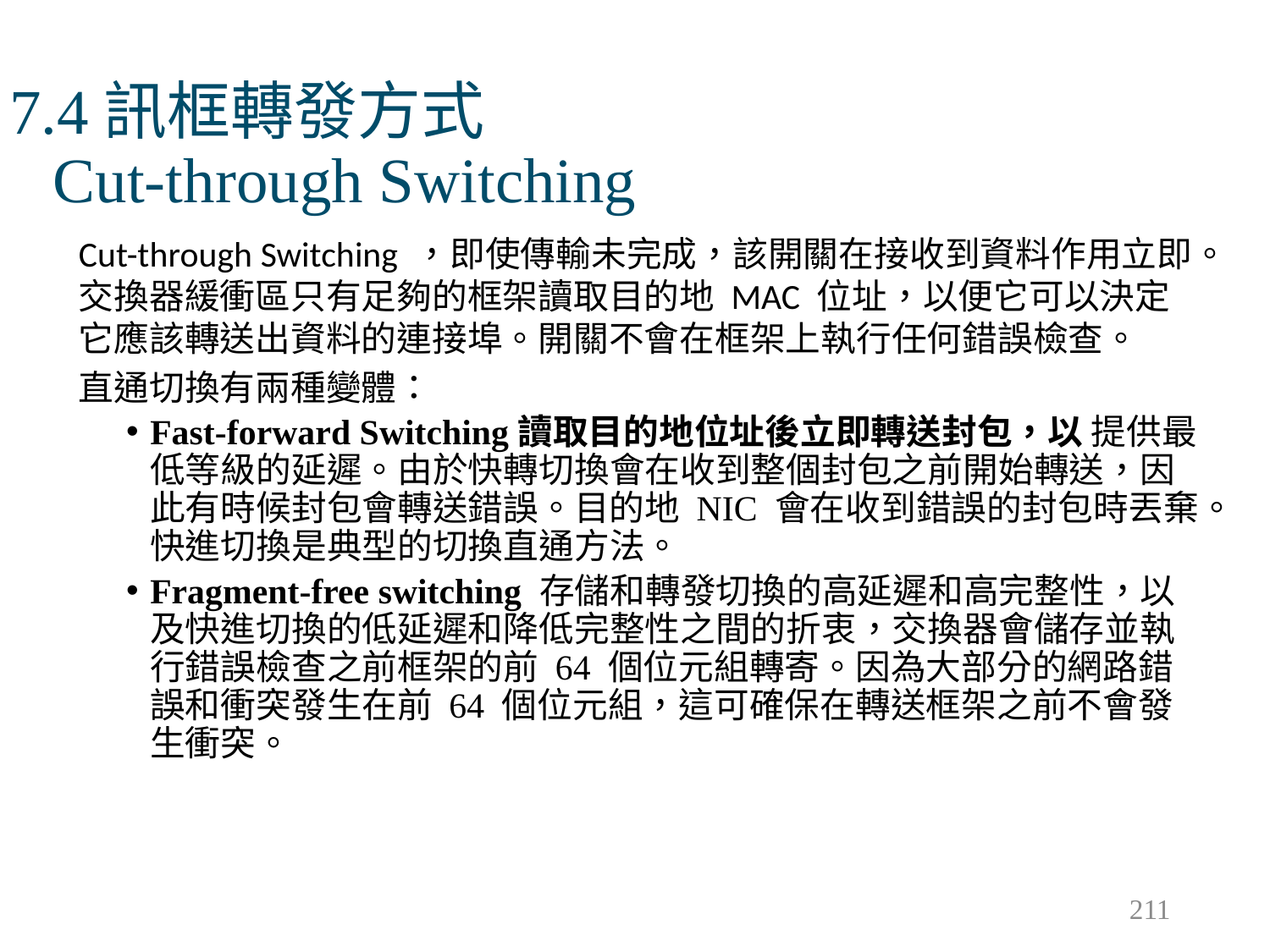

# 7.4訊框轉發方式 Cut-through Switching
Cut-through Switching ，即使傳輸未完成，該開關在接收到資料作用立即。交換器緩衝區只有足夠的框架讀取目的地 MAC 位址，以便它可以決定它應該轉送出資料的連接埠。開關不會在框架上執行任何錯誤檢查。
直通切換有兩種變體：
Fast-forward Switching讀取目的地位址後立即轉送封包，以 提供最低等級的延遲。由於快轉切換會在收到整個封包之前開始轉送，因此有時候封包會轉送錯誤。目的地 NIC 會在收到錯誤的封包時丟棄。快進切換是典型的切換直通方法。
Fragment-free switching 存儲和轉發切換的高延遲和高完整性，以及快進切換的低延遲和降低完整性之間的折衷，交換器會儲存並執行錯誤檢查之前框架的前 64 個位元組轉寄。因為大部分的網路錯誤和衝突發生在前 64 個位元組，這可確保在轉送框架之前不會發生衝突。
211